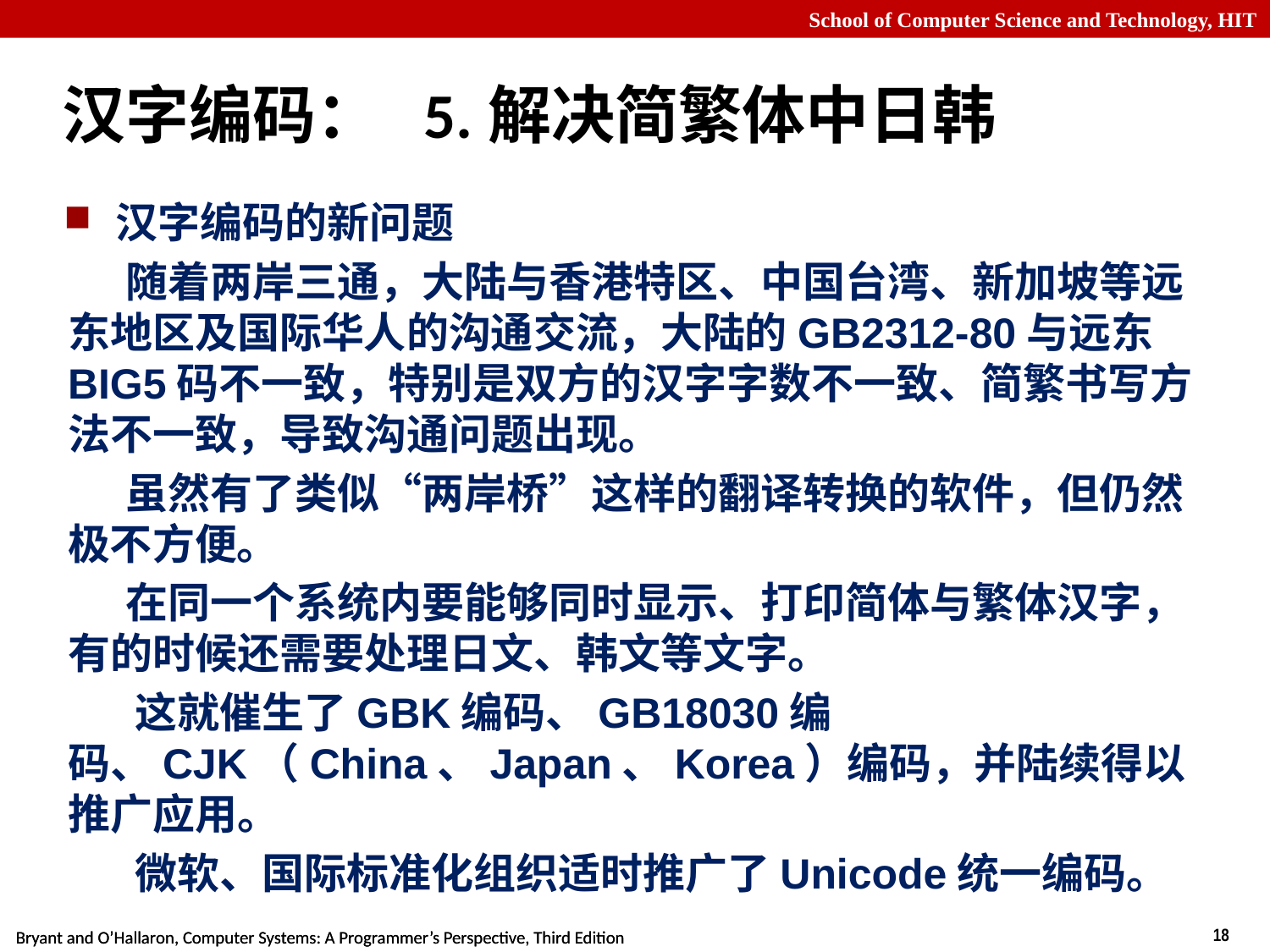

# 汉字编码：  5.解决简繁体中日韩
汉字编码的新问题
     随着两岸三通，大陆与香港特区、中国台湾、新加坡等远东地区及国际华人的沟通交流，大陆的GB2312-80与远东BIG5码不一致，特别是双方的汉字字数不一致、简繁书写方法不一致，导致沟通问题出现。
     虽然有了类似“两岸桥”这样的翻译转换的软件，但仍然极不方便。
     在同一个系统内要能够同时显示、打印简体与繁体汉字，有的时候还需要处理日文、韩文等文字。
      这就催生了GBK编码、GB18030编码、CJK（China、Japan、Korea）编码，并陆续得以推广应用。
      微软、国际标准化组织适时推广了Unicode统一编码。